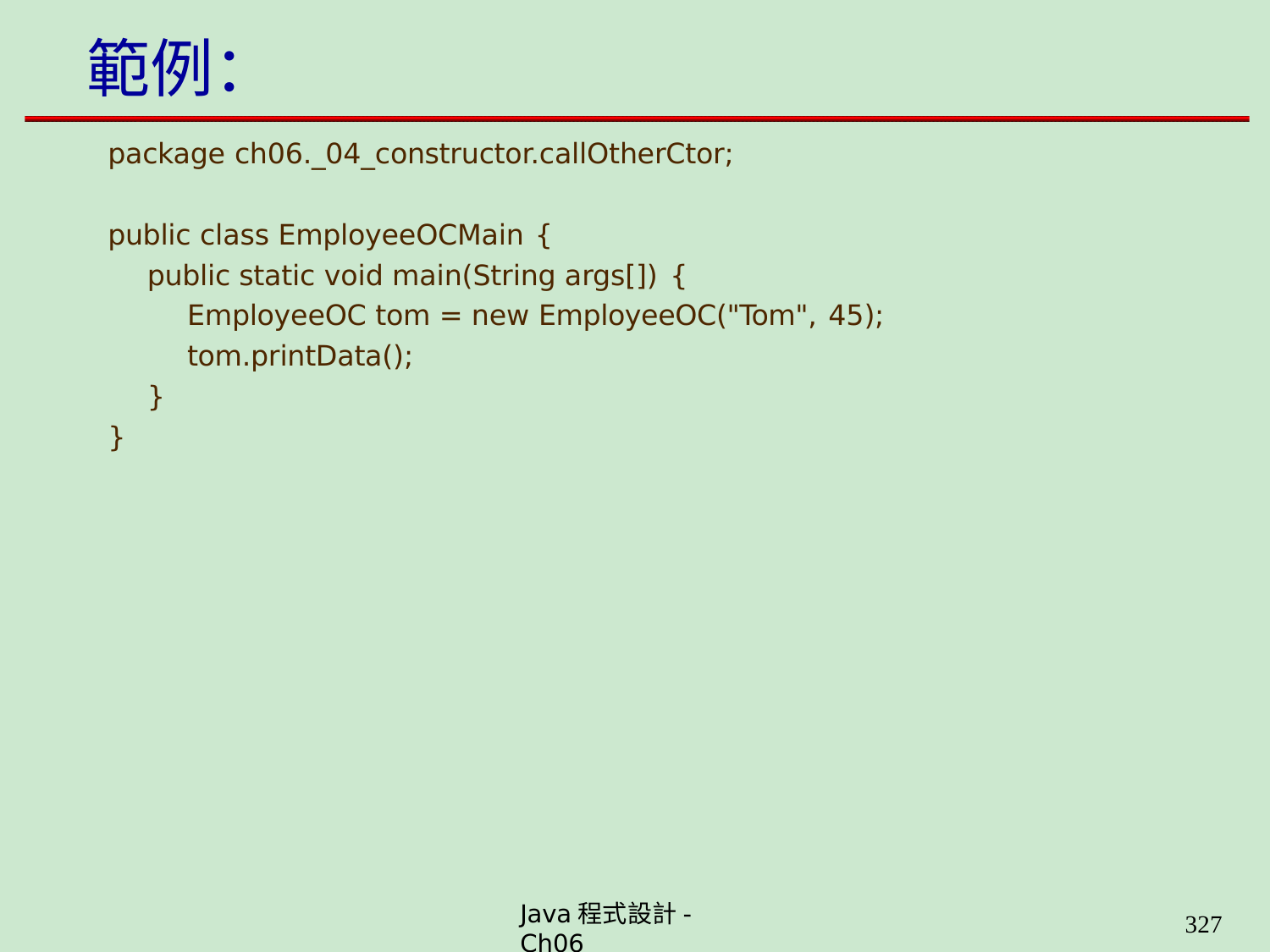

# 範例：
package ch06._04_constructor.callOtherCtor;

public class EmployeeOCMain {
public static void main(String args[]) {
EmployeeOC tom = new EmployeeOC("Tom", 45);
tom.printData();
}
}
Java程式設計-Ch06
327